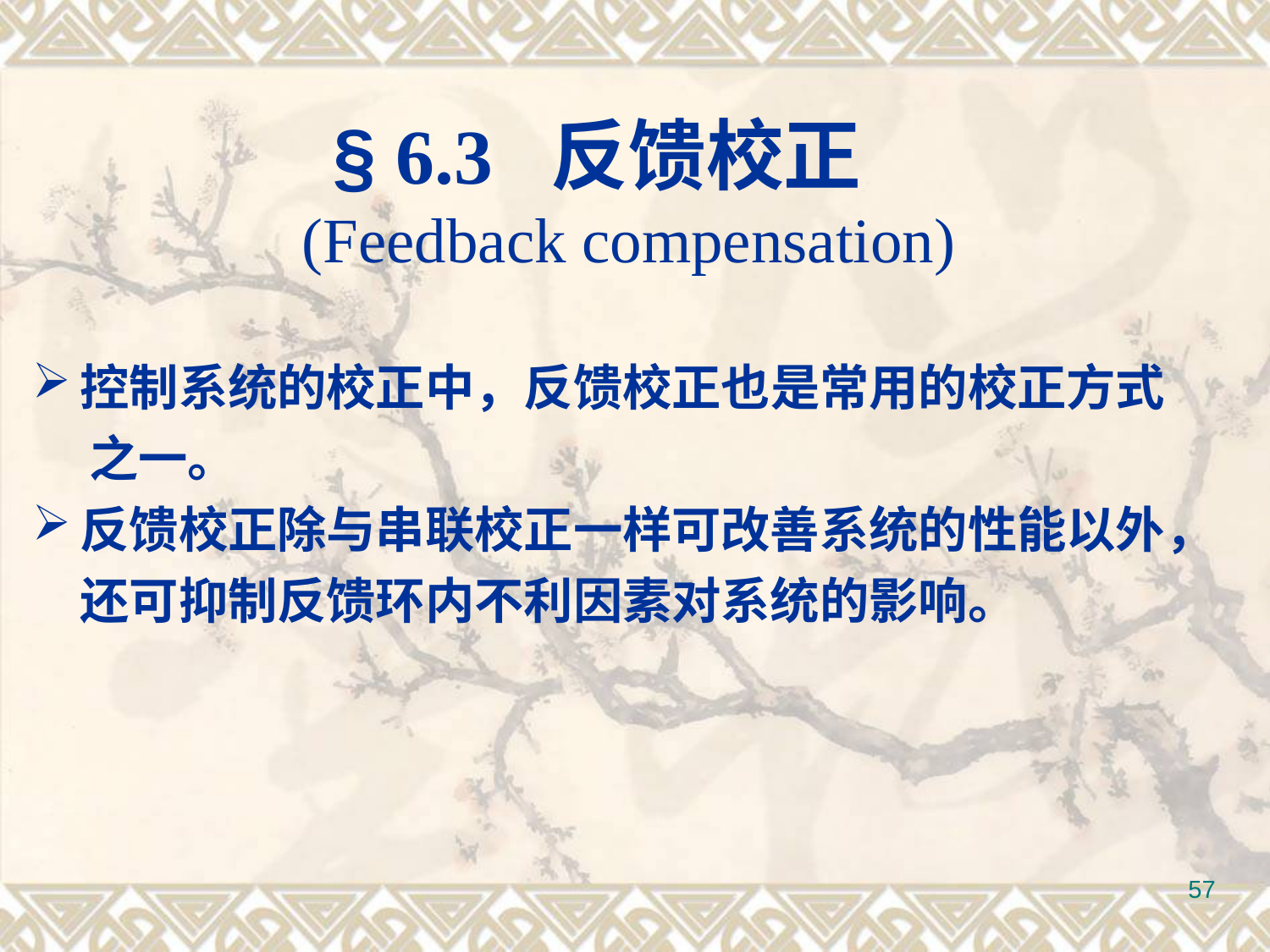

§ 6.3  反馈校正
    (Feedback compensation)
控制系统的校正中，反馈校正也是常用的校正方式
    之一。
反馈校正除与串联校正一样可改善系统的性能以外，还可抑制反馈环内不利因素对系统的影响。
57